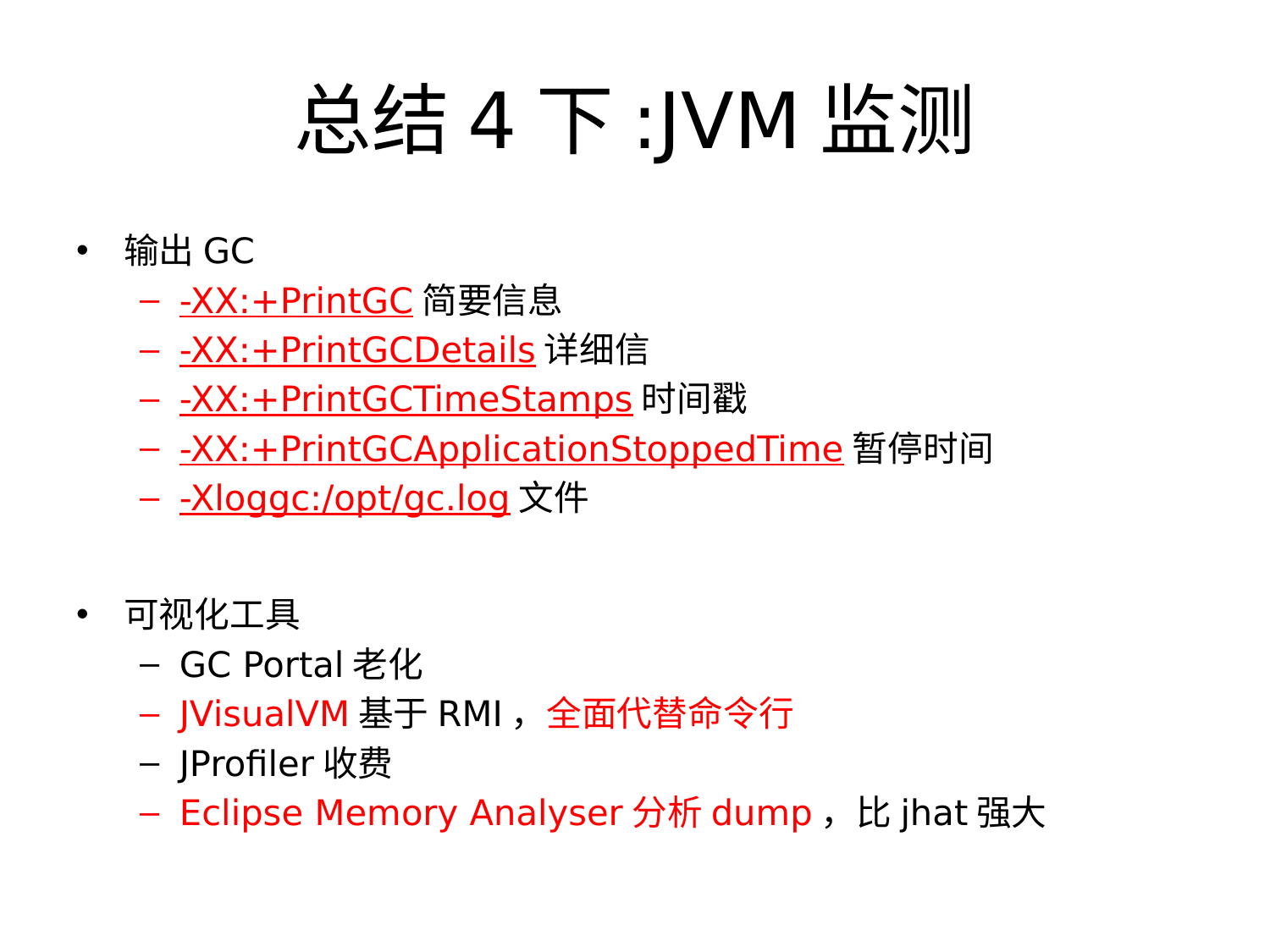

# 总结4下:JVM监测
输出GC
-XX:+PrintGC简要信息
-XX:+PrintGCDetails详细信
-XX:+PrintGCTimeStamps时间戳
-XX:+PrintGCApplicationStoppedTime暂停时间
-Xloggc:/opt/gc.log文件

可视化工具
GC Portal老化
JVisualVM基于RMI，全面代替命令行
JProfiler收费
Eclipse Memory Analyser分析dump，比jhat强大